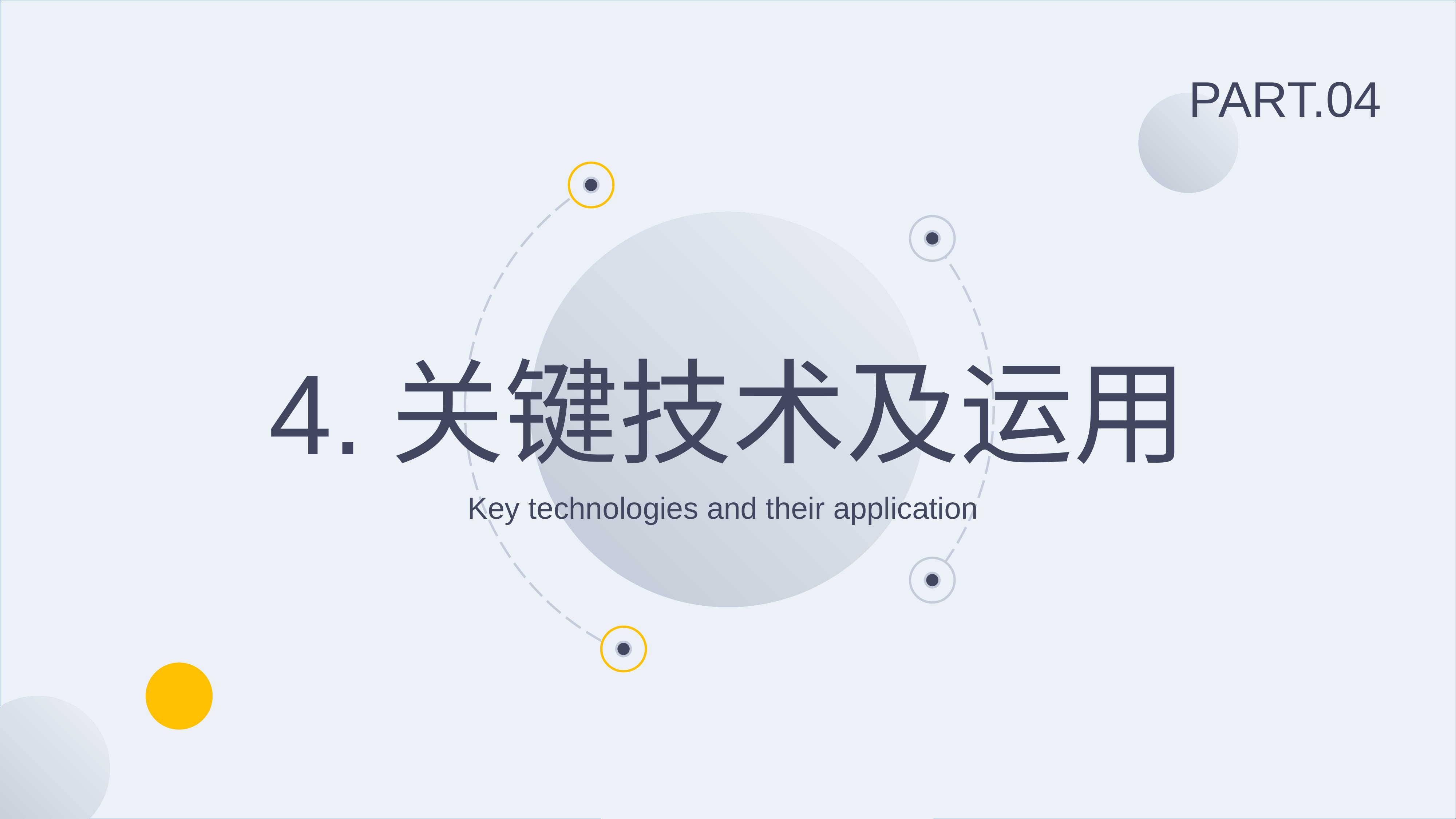

PART.04

4.关键技术及运用
Key technologies and their application